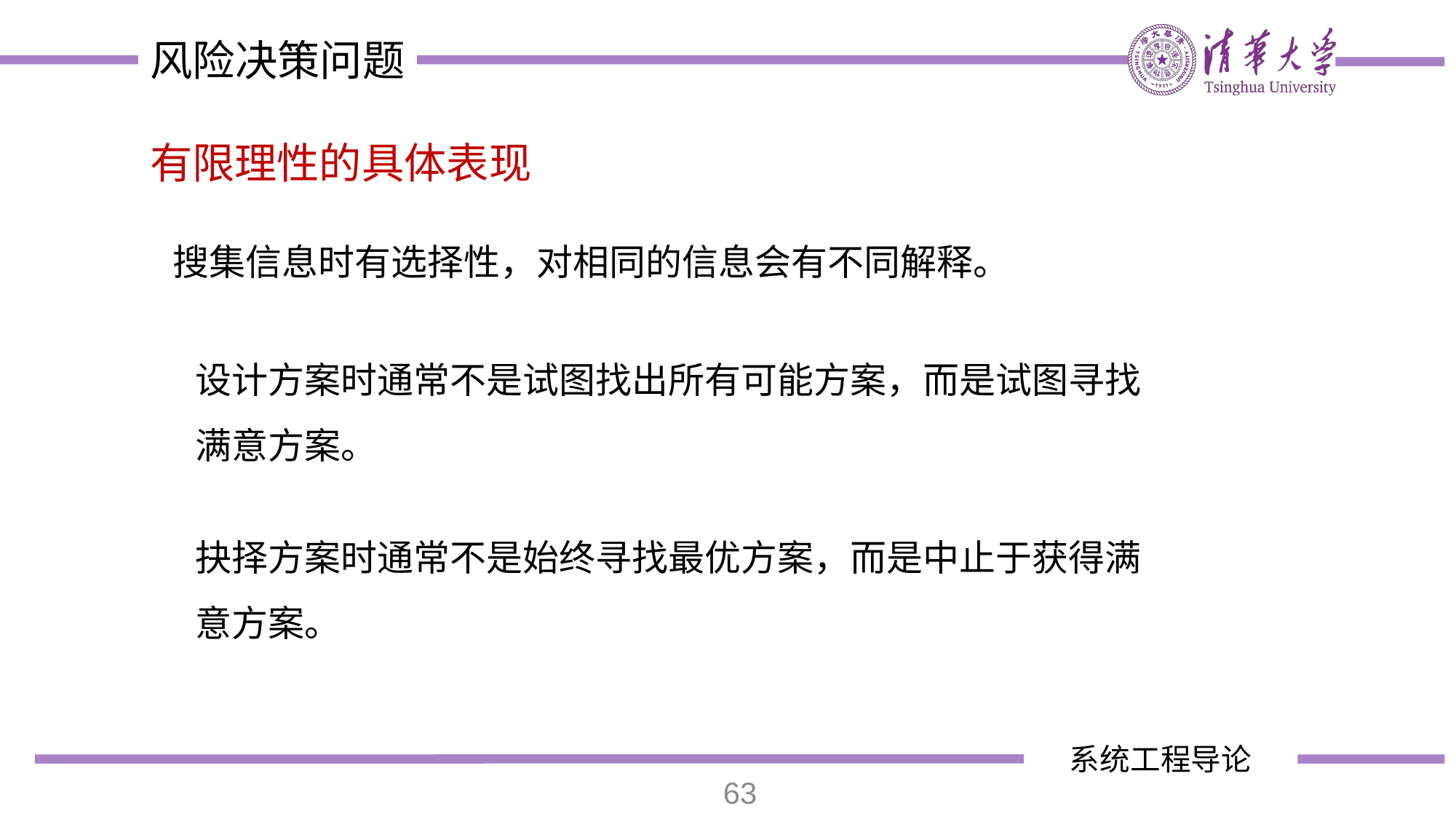

有限理性的具体表现
   搜集信息时有选择性，对相同的信息会有不同解释。
设计方案时通常不是试图找出所有可能方案，而是试图寻找满意方案。
抉择方案时通常不是始终寻找最优方案，而是中止于获得满意方案。